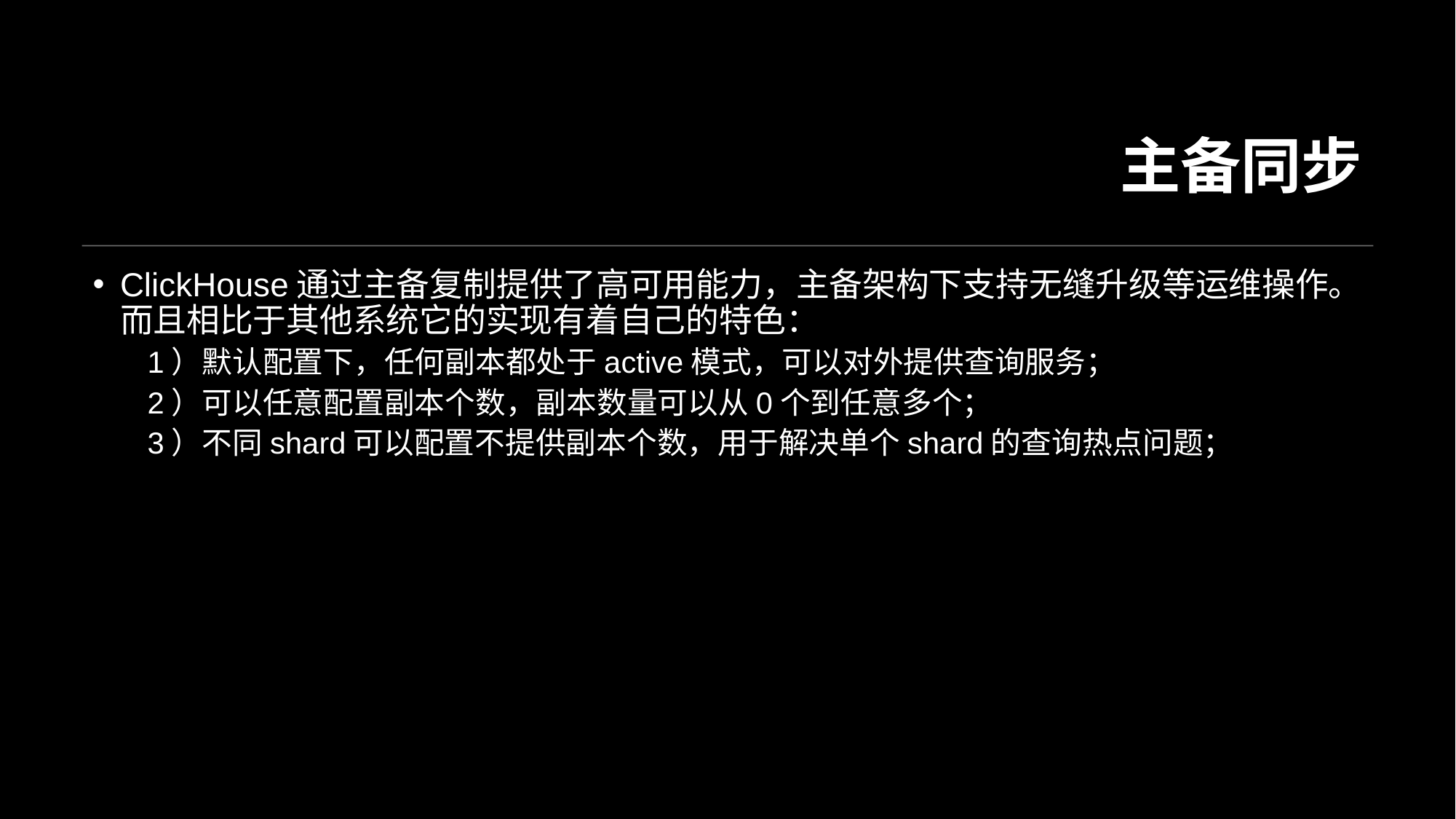

# 主备同步
ClickHouse通过主备复制提供了高可用能力，主备架构下支持无缝升级等运维操作。而且相比于其他系统它的实现有着自己的特色：
1）默认配置下，任何副本都处于active模式，可以对外提供查询服务；
2）可以任意配置副本个数，副本数量可以从0个到任意多个；
3）不同shard可以配置不提供副本个数，用于解决单个shard的查询热点问题；